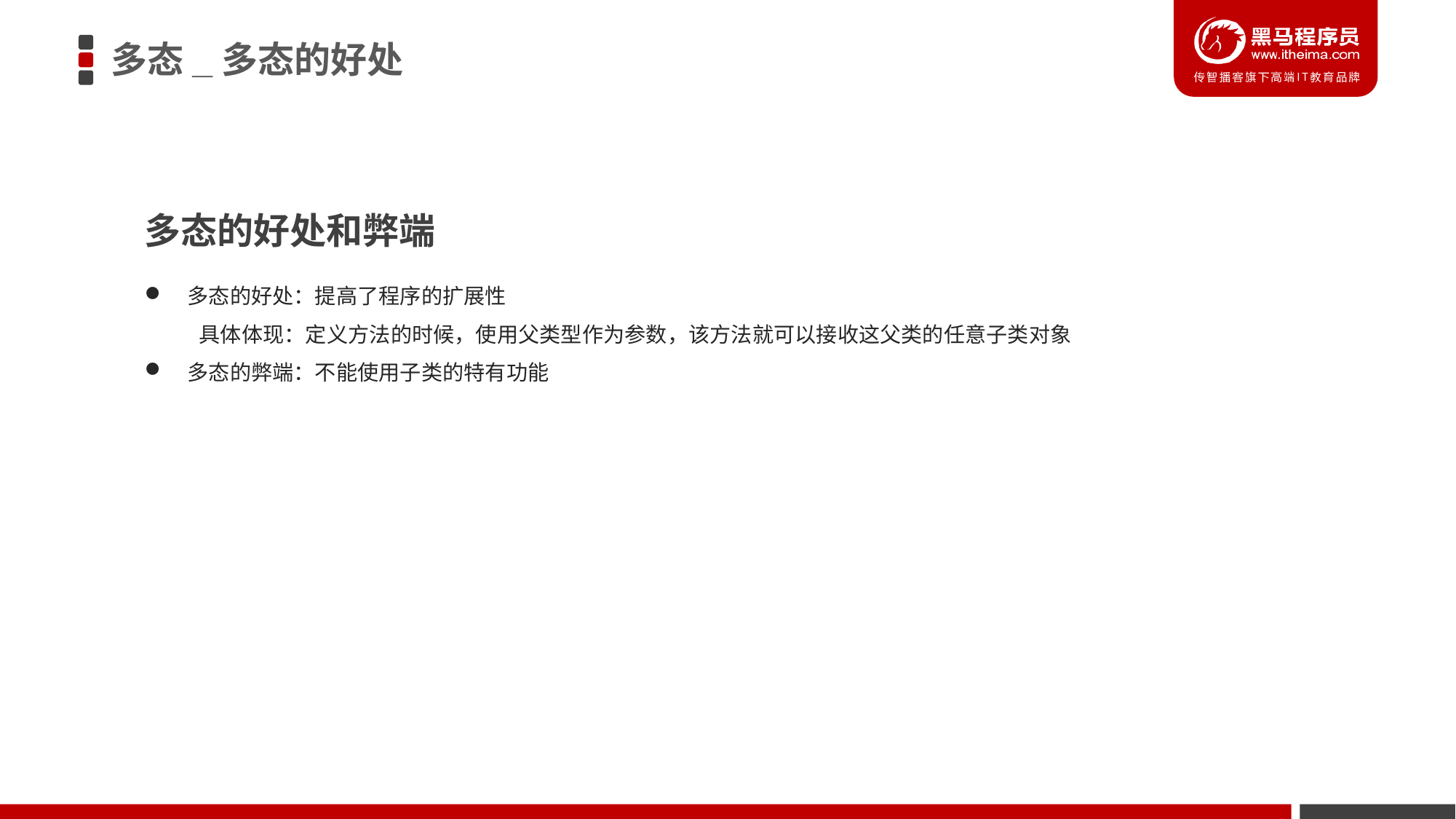

多态_多态的好处
多态的好处和弊端
多态的好处：提高了程序的扩展性
具体体现：定义方法的时候，使用父类型作为参数，该方法就可以接收这父类的任意子类对象
多态的弊端：不能使用子类的特有功能